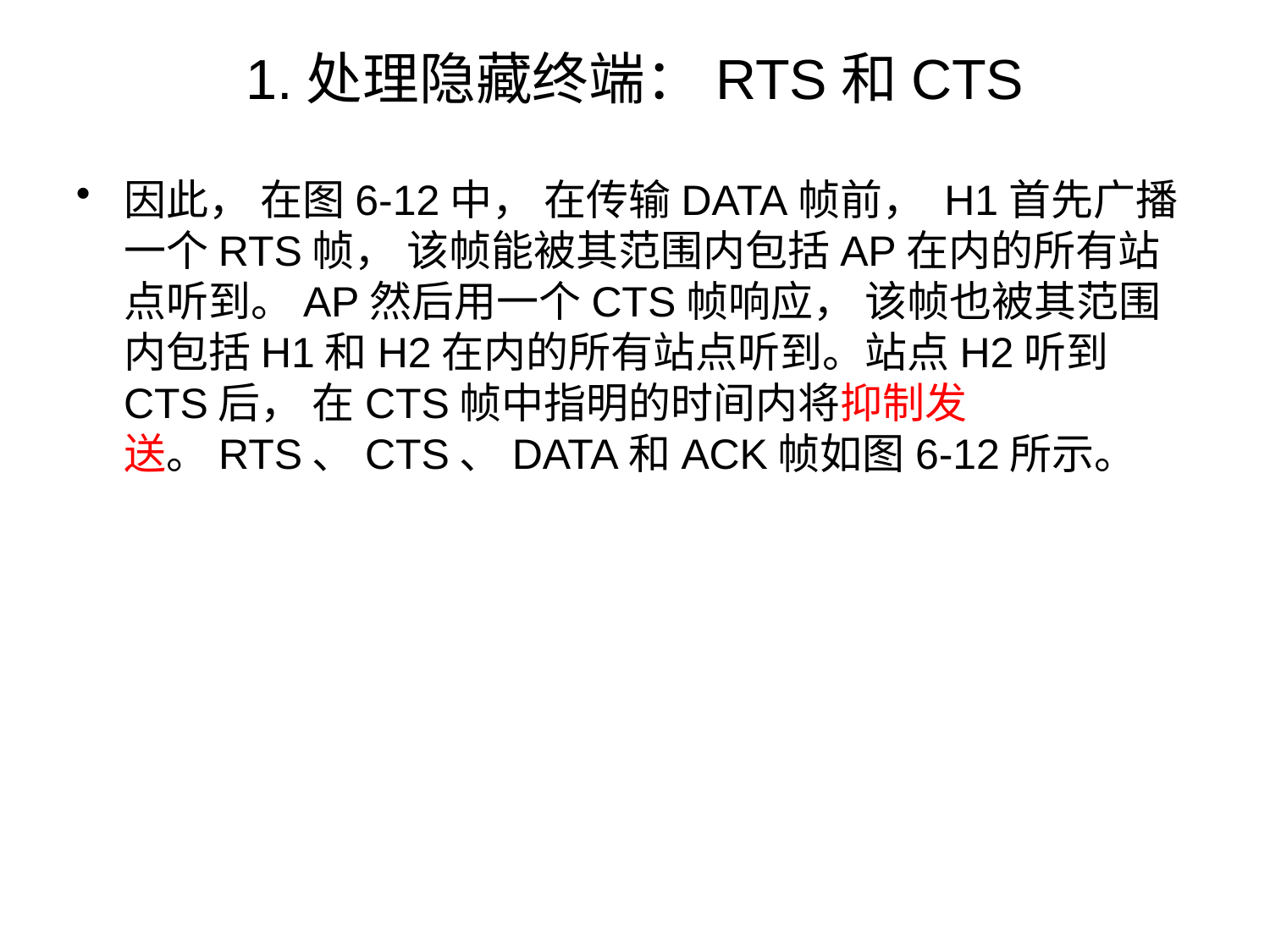

# 1.处理隐藏终端：RTS和CTS
因此， 在图6-12中， 在传输DATA帧前， H1首先广播一个RTS帧， 该帧能被其范围内包括AP在内的所有站点听到。AP然后用一个CTS帧响应， 该帧也被其范围内包括H1和H2在内的所有站点听到。站点H2听到CTS后， 在CTS帧中指明的时间内将抑制发送。RTS、CTS、DATA和ACK帧如图6-12所示。